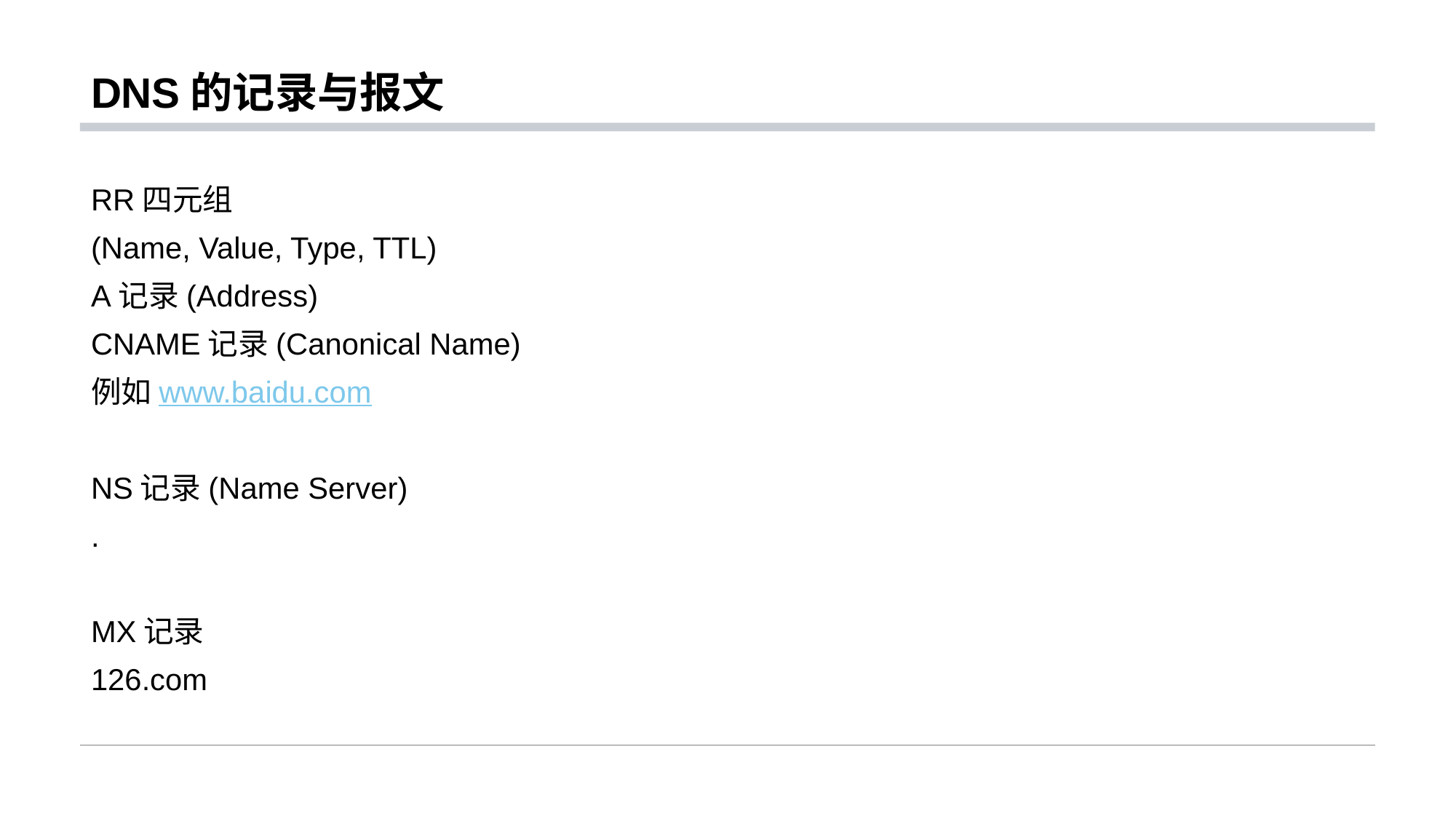

# DNS的记录与报文
RR四元组
(Name, Value, Type, TTL)
A记录(Address)
CNAME记录(Canonical Name)
例如www.baidu.com

NS记录(Name Server)
.

MX记录
126.com